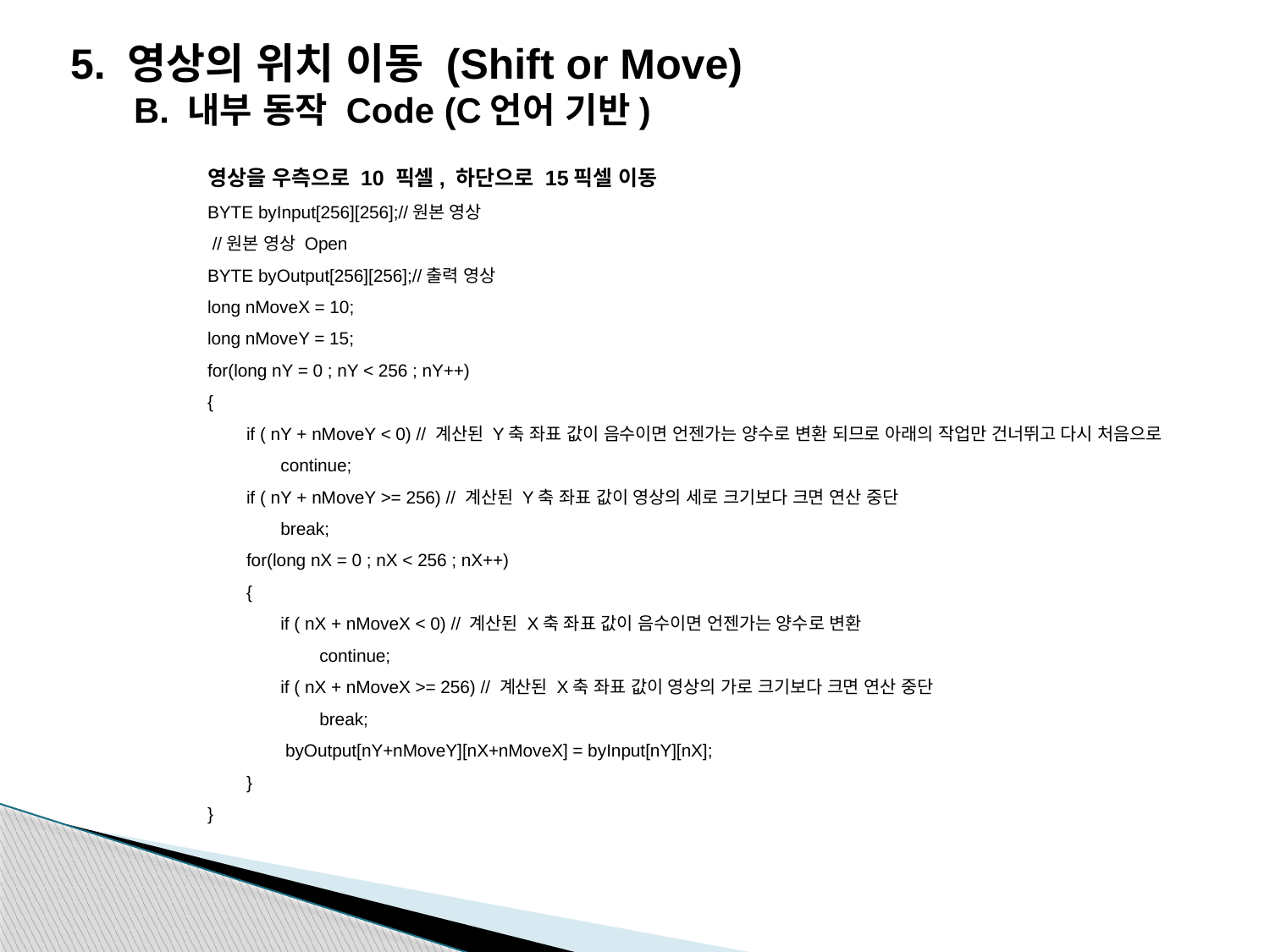

5. 영상의 위치 이동 (Shift or Move)
B. 내부 동작 Code (C언어 기반)
영상을 우측으로 10 픽셀, 하단으로 15픽셀 이동
BYTE byInput[256][256];//원본 영상
 //원본 영상 Open
BYTE byOutput[256][256];//출력 영상
long nMoveX = 10;
long nMoveY = 15;
for(long nY = 0 ; nY < 256 ; nY++)
{
        if ( nY + nMoveY < 0) // 계산된 Y축 좌표 값이 음수이면 언젠가는 양수로 변환 되므로 아래의 작업만 건너뛰고 다시 처음으로
               continue;
        if ( nY + nMoveY >= 256) // 계산된 Y축 좌표 값이 영상의 세로 크기보다 크면 연산 중단
               break;
        for(long nX = 0 ; nX < 256 ; nX++)
        {
               if ( nX + nMoveX < 0) // 계산된 X축 좌표 값이 음수이면 언젠가는 양수로 변환
                       continue;
               if ( nX + nMoveX >= 256) // 계산된 X축 좌표 값이 영상의 가로 크기보다 크면 연산 중단
                       break;
                byOutput[nY+nMoveY][nX+nMoveX] = byInput[nY][nX];
        }
}